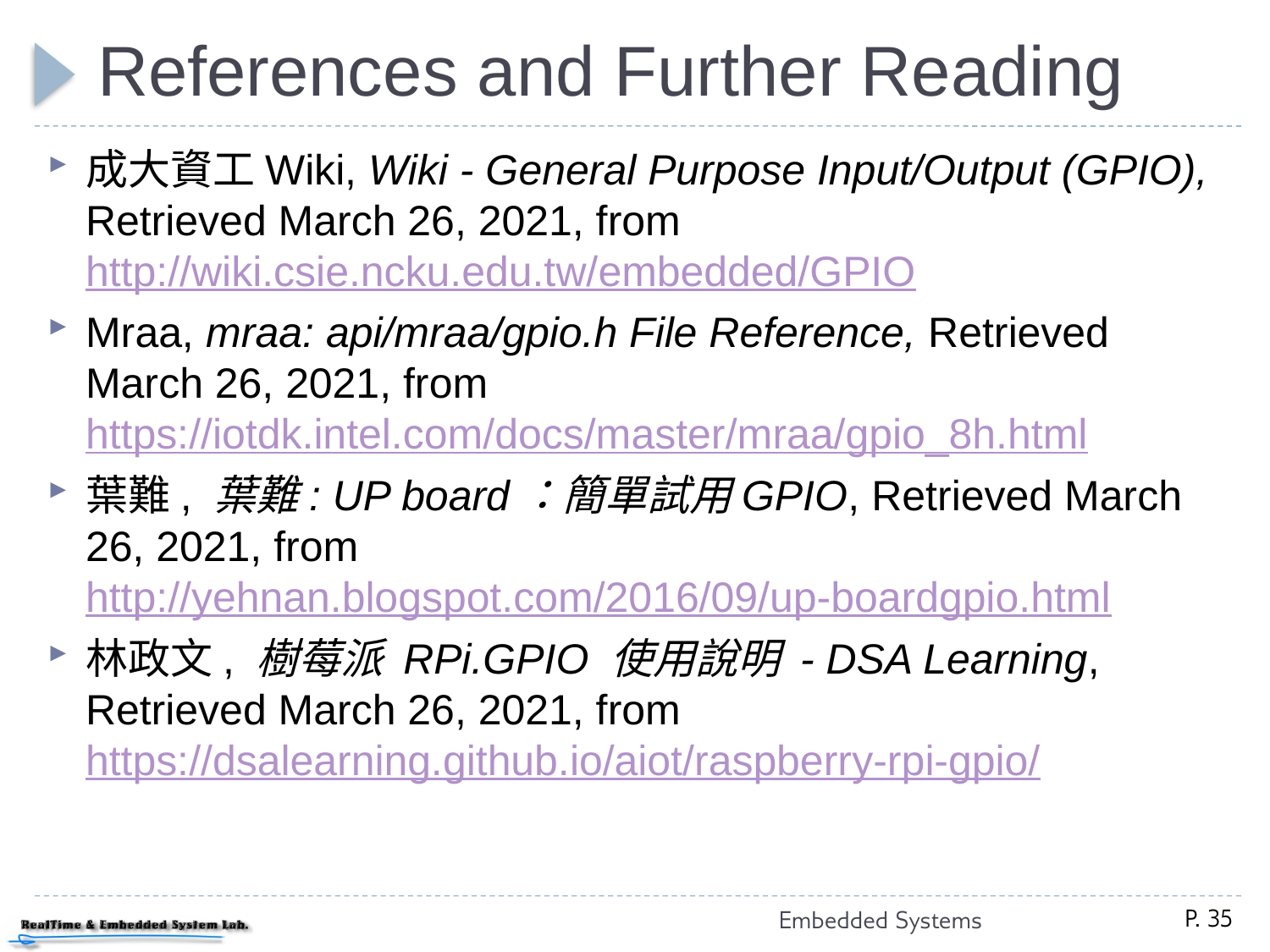

# References and Further Reading
成大資工Wiki, Wiki - General Purpose Input/Output (GPIO), Retrieved March 26, 2021, from http://wiki.csie.ncku.edu.tw/embedded/GPIO
Mraa, mraa: api/mraa/gpio.h File Reference, Retrieved March 26, 2021, from https://iotdk.intel.com/docs/master/mraa/gpio_8h.html
葉難, 葉難: UP board：簡單試用GPIO, Retrieved March 26, 2021, from http://yehnan.blogspot.com/2016/09/up-boardgpio.html
林政文, 樹莓派 RPi.GPIO 使用說明 - DSA Learning, Retrieved March 26, 2021, from https://dsalearning.github.io/aiot/raspberry-rpi-gpio/

Embedded Systems